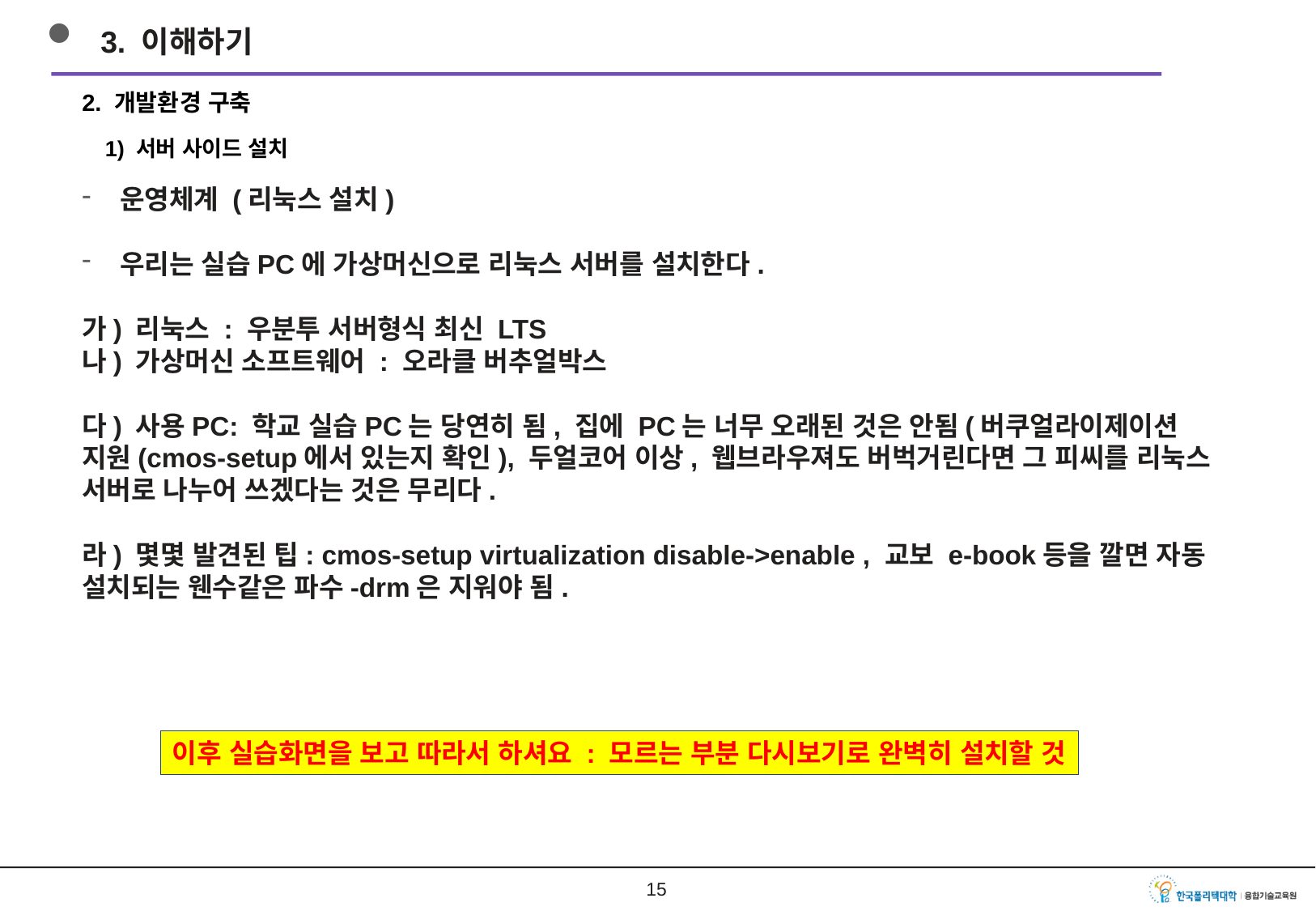

3. 이해하기
2. 개발환경 구축
1) 서버 사이드 설치
운영체계 (리눅스 설치)

우리는 실습PC에 가상머신으로 리눅스 서버를 설치한다.

가) 리눅스 : 우분투 서버형식 최신 LTS
나) 가상머신 소프트웨어 : 오라클 버추얼박스

다) 사용PC: 학교 실습PC는 당연히 됨, 집에 PC는 너무 오래된 것은 안됨(버쿠얼라이제이션 지원(cmos-setup에서 있는지 확인), 두얼코어 이상, 웹브라우져도 버벅거린다면 그 피씨를 리눅스 서버로 나누어 쓰겠다는 것은 무리다.

라) 몇몇 발견된 팁: cmos-setup virtualization disable->enable , 교보 e-book등을 깔면 자동 설치되는 웬수같은 파수-drm은 지워야 됨.

이후 실습화면을 보고 따라서 하셔요 : 모르는 부분 다시보기로 완벽히 설치할 것
15